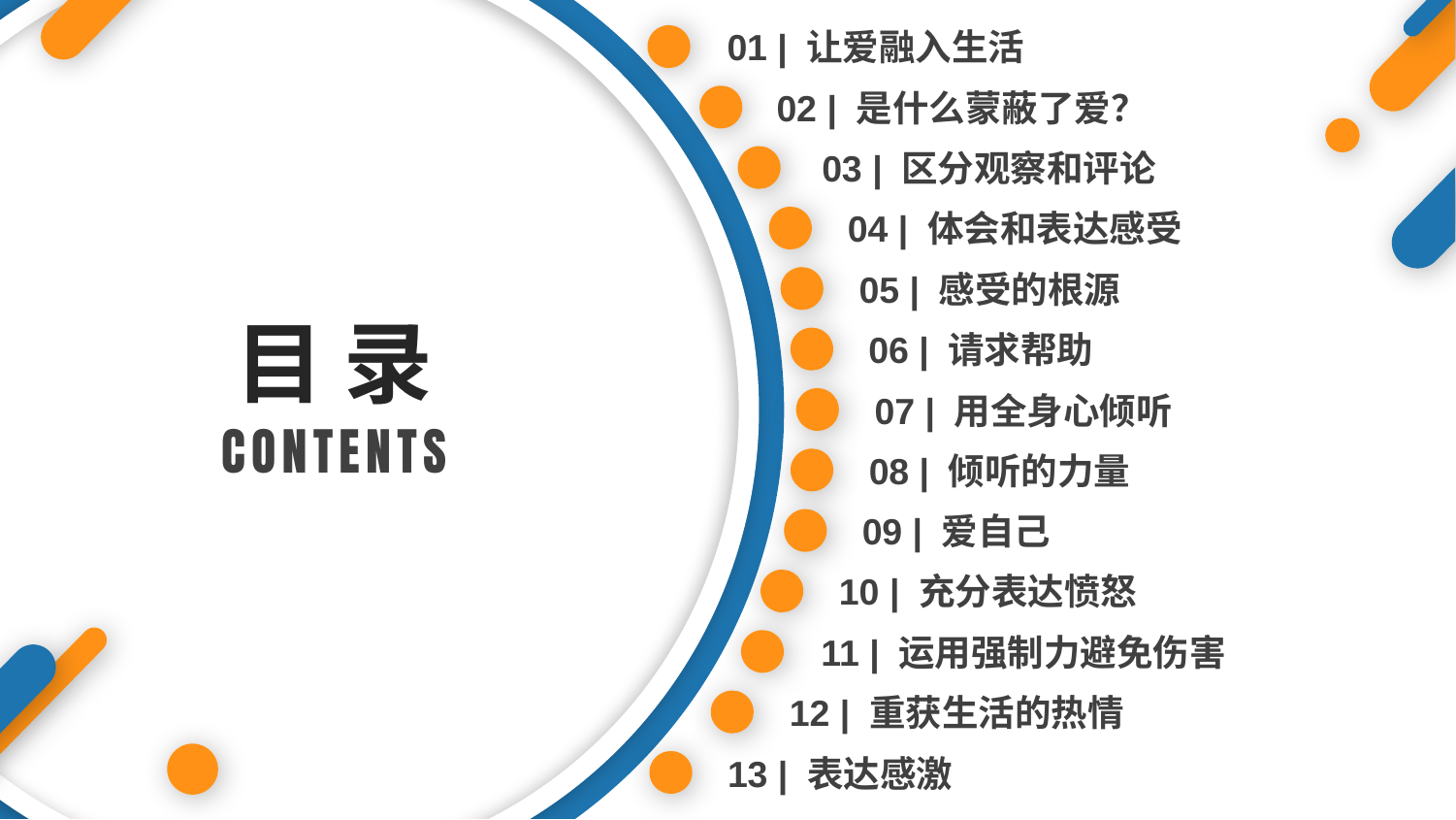

01 | 让爱融入生活

02 | 是什么蒙蔽了爱？

03 | 区分观察和评论

04 | 体会和表达感受

05 | 感受的根源

06 | 请求帮助

07 | 用全身心倾听

08 | 倾听的力量

09 | 爱自己

10 | 充分表达愤怒

11 | 运用强制力避免伤害

12 | 重获生活的热情

13 | 表达感激

目 录
CONTENTS